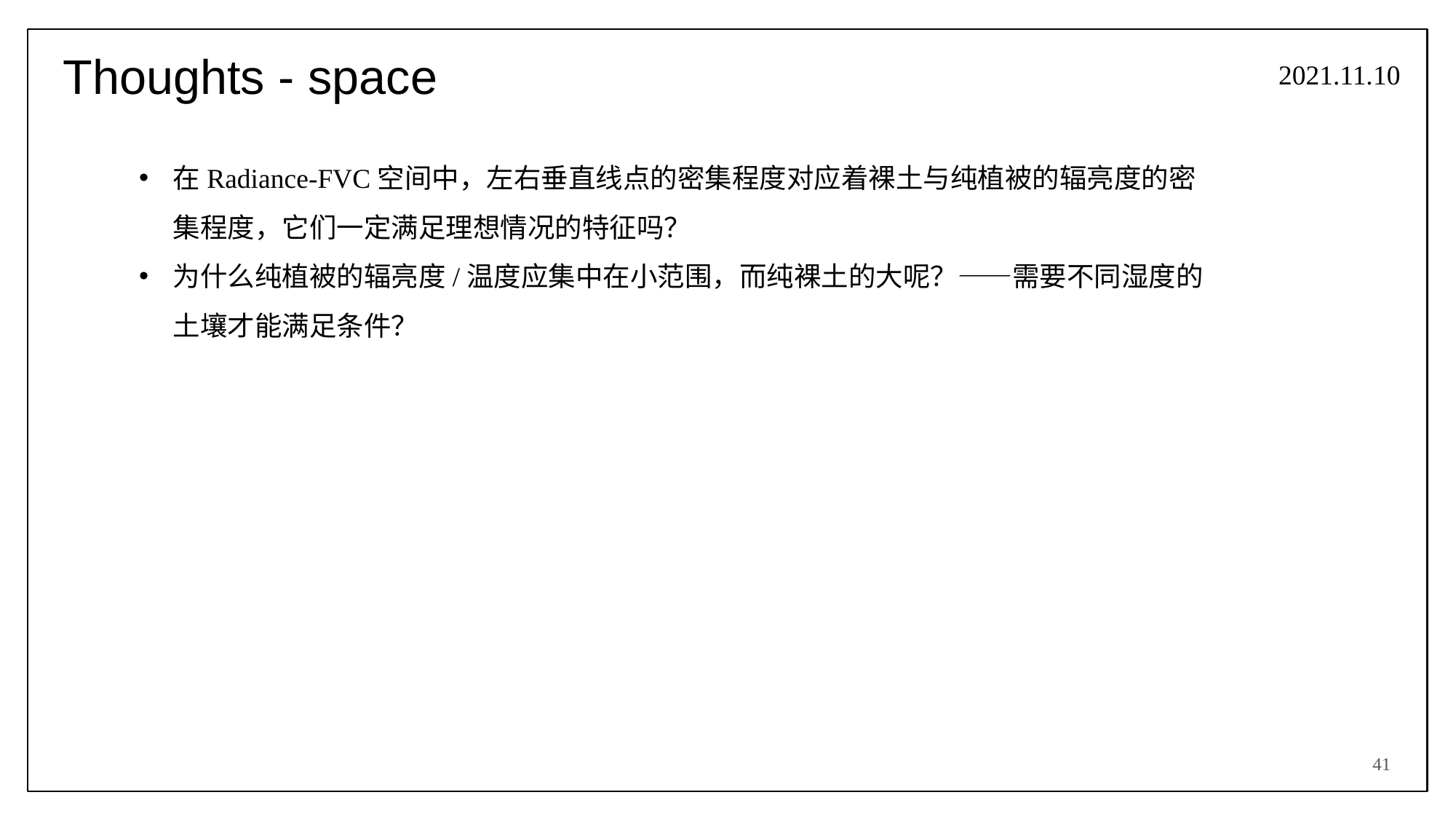

# Thoughts - space
2021.11.10
在Radiance-FVC空间中，左右垂直线点的密集程度对应着裸土与纯植被的辐亮度的密集程度，它们一定满足理想情况的特征吗？
为什么纯植被的辐亮度/温度应集中在小范围，而纯裸土的大呢？——需要不同湿度的土壤才能满足条件？
41